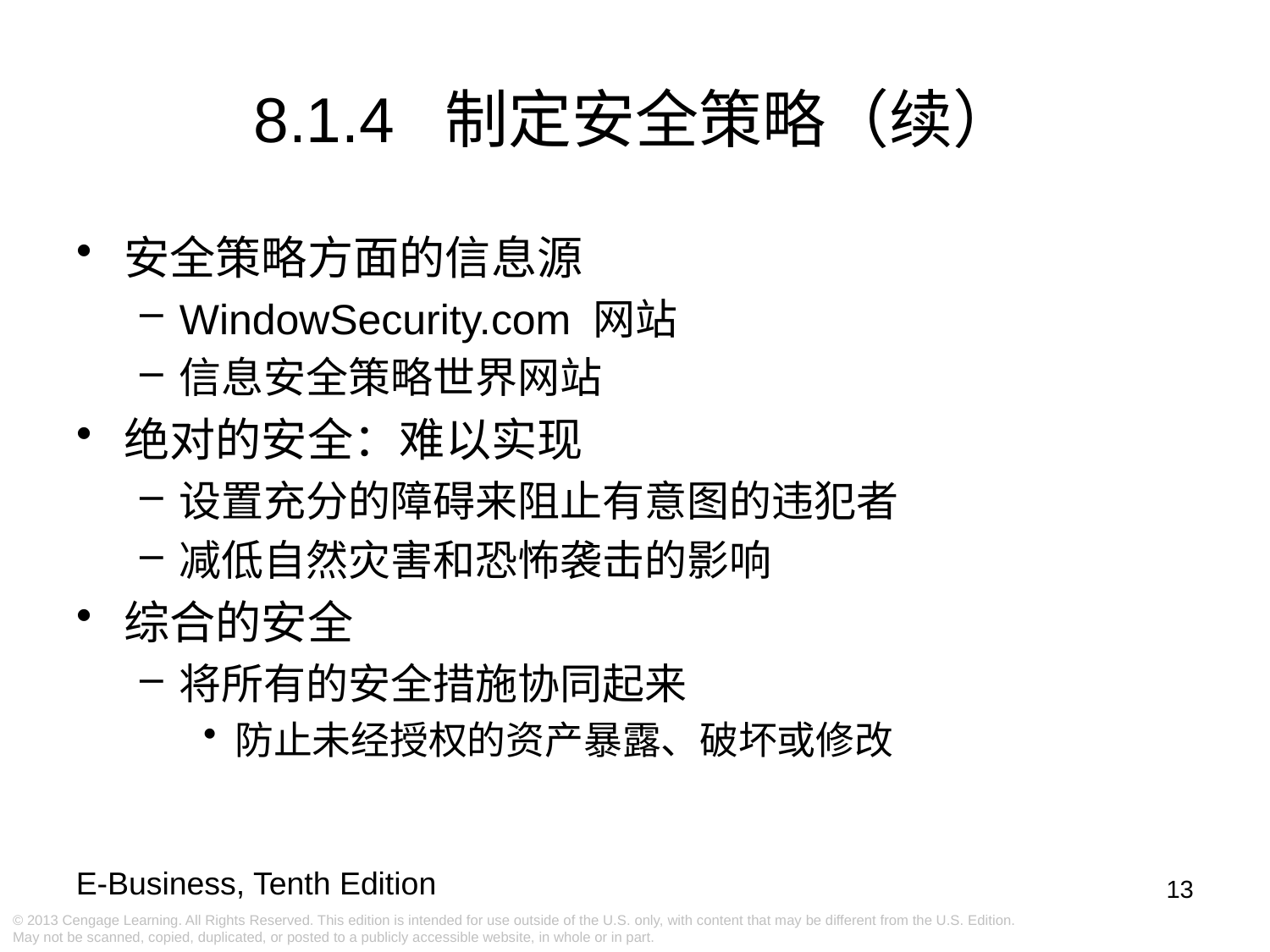

8.1.4  制定安全策略（续）
安全策略方面的信息源
WindowSecurity.com 网站
信息安全策略世界网站
绝对的安全：难以实现
设置充分的障碍来阻止有意图的违犯者
减低自然灾害和恐怖袭击的影响
综合的安全
将所有的安全措施协同起来
防止未经授权的资产暴露、破坏或修改
13